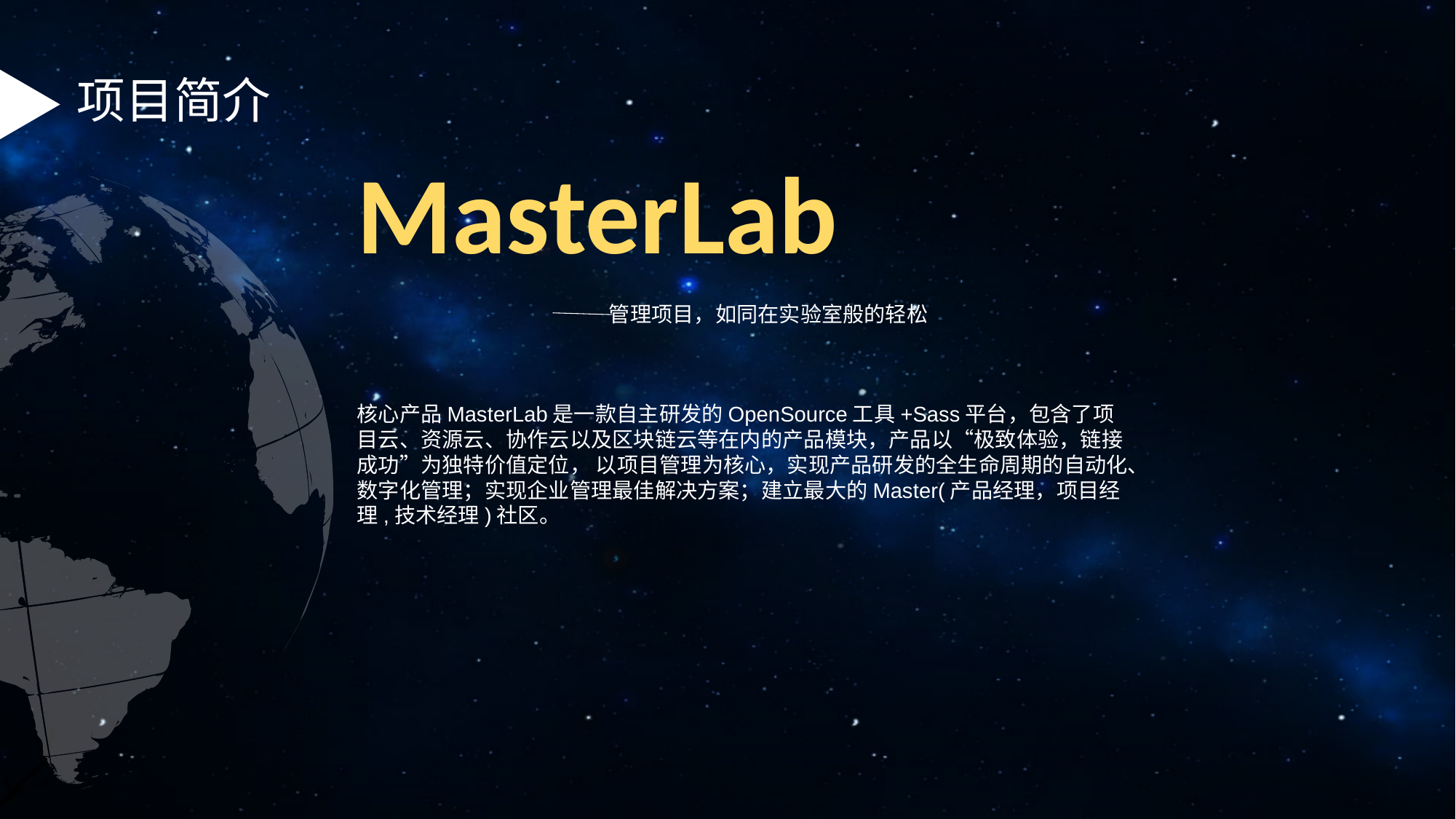

项目简介

MasterLab
管理项目，如同在实验室般的轻松
核心产品MasterLab是一款自主研发的OpenSource工具+Sass平台，包含了项目云、资源云、协作云以及区块链云等在内的产品模块，产品以“极致体验，链接成功”为独特价值定位， 以项目管理为核心，实现产品研发的全生命周期的自动化、数字化管理；实现企业管理最佳解决方案；建立最大的Master(产品经理，项目经理,技术经理)社区。

.